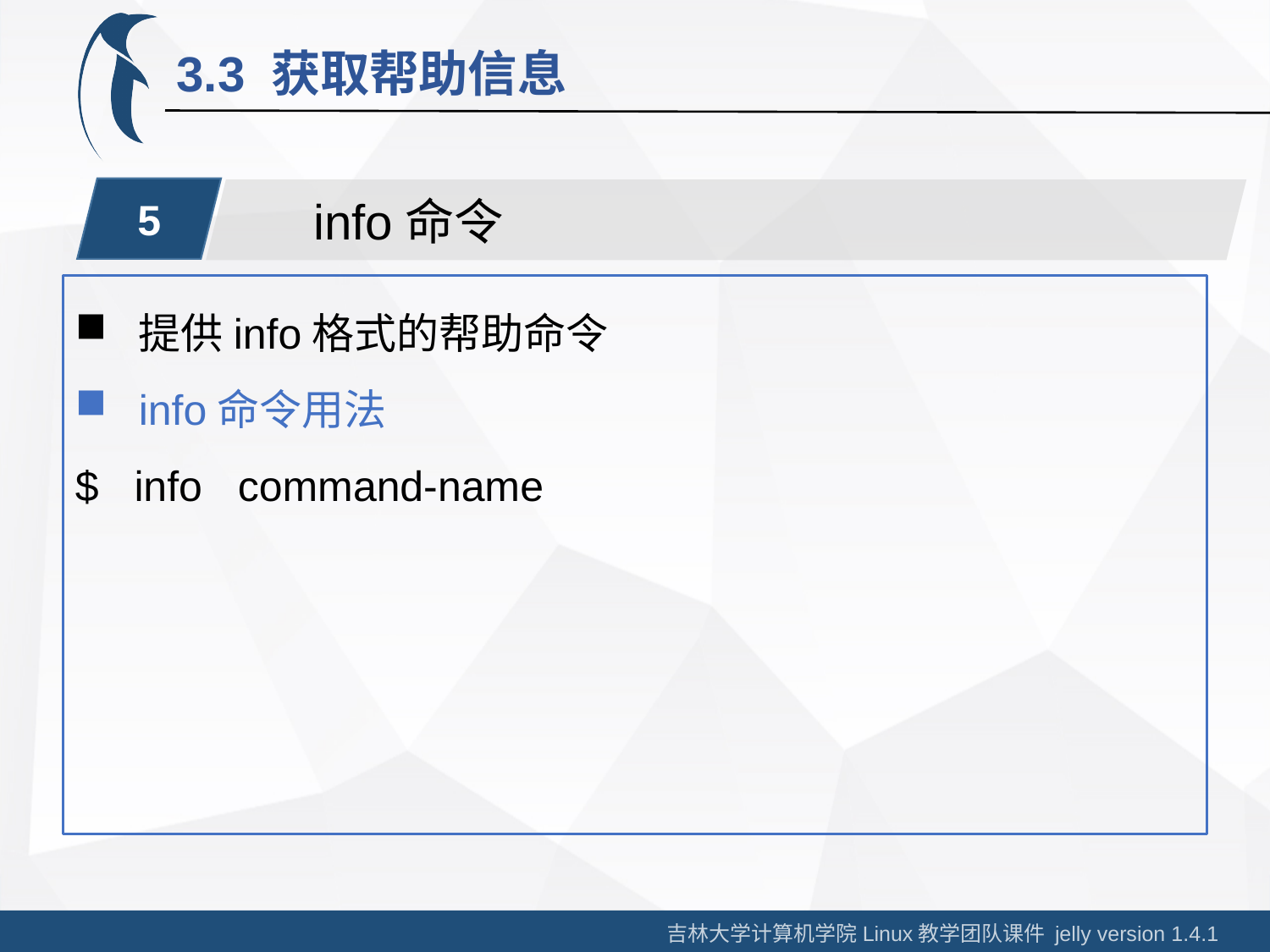

3.3 获取帮助信息
5
info命令
提供info格式的帮助命令
info命令用法
$   info   command-name